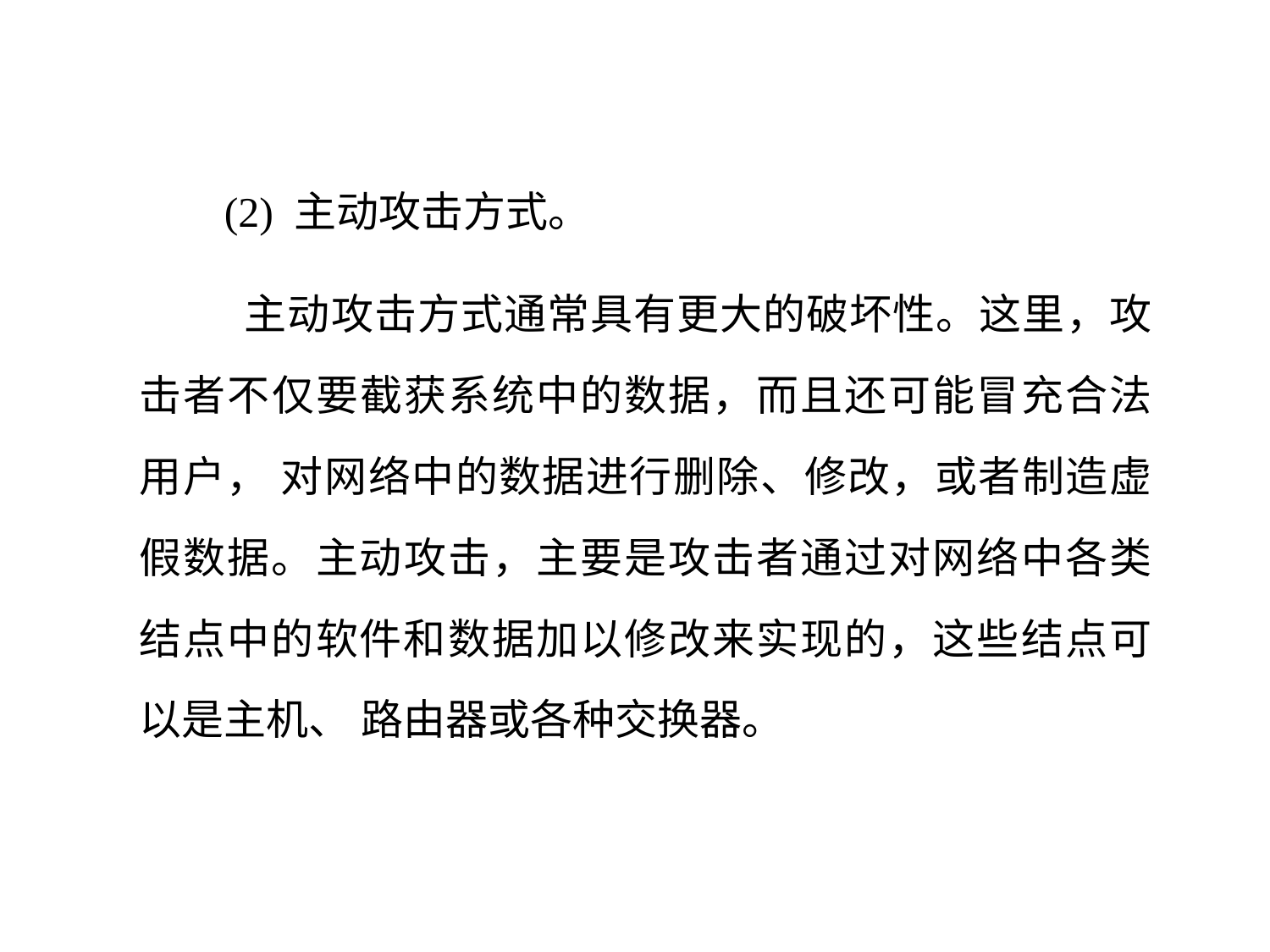

(2) 主动攻击方式。
         主动攻击方式通常具有更大的破坏性。这里，攻击者不仅要截获系统中的数据，而且还可能冒充合法用户， 对网络中的数据进行删除、修改，或者制造虚假数据。主动攻击，主要是攻击者通过对网络中各类结点中的软件和数据加以修改来实现的，这些结点可以是主机、 路由器或各种交换器。